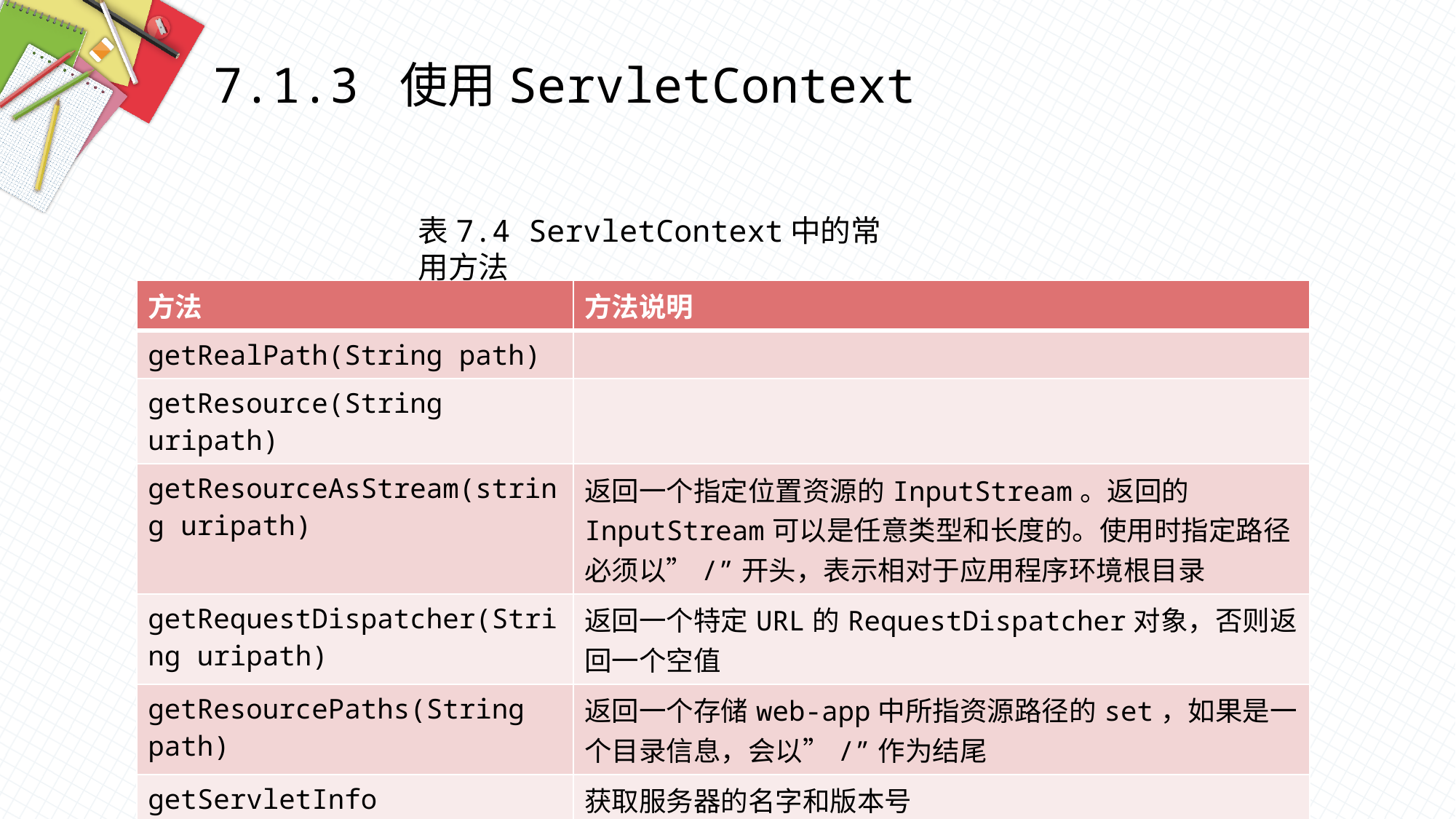

7.1.3 使用ServletContext
表7.4 ServletContext中的常用方法
| 方法 | 方法说明 |
| --- | --- |
| getRealPath(String path) |  |
| getResource(String uripath) |  |
| getResourceAsStream(string uripath) | 返回一个指定位置资源的InputStream。返回的InputStream可以是任意类型和长度的。使用时指定路径必须以”/”开头，表示相对于应用程序环境根目录 |
| getRequestDispatcher(String uripath) | 返回一个特定URL的RequestDispatcher对象，否则返回一个空值 |
| getResourcePaths(String path) | 返回一个存储web-app中所指资源路径的set，如果是一个目录信息，会以”/”作为结尾 |
| getServletInfo | 获取服务器的名字和版本号 |